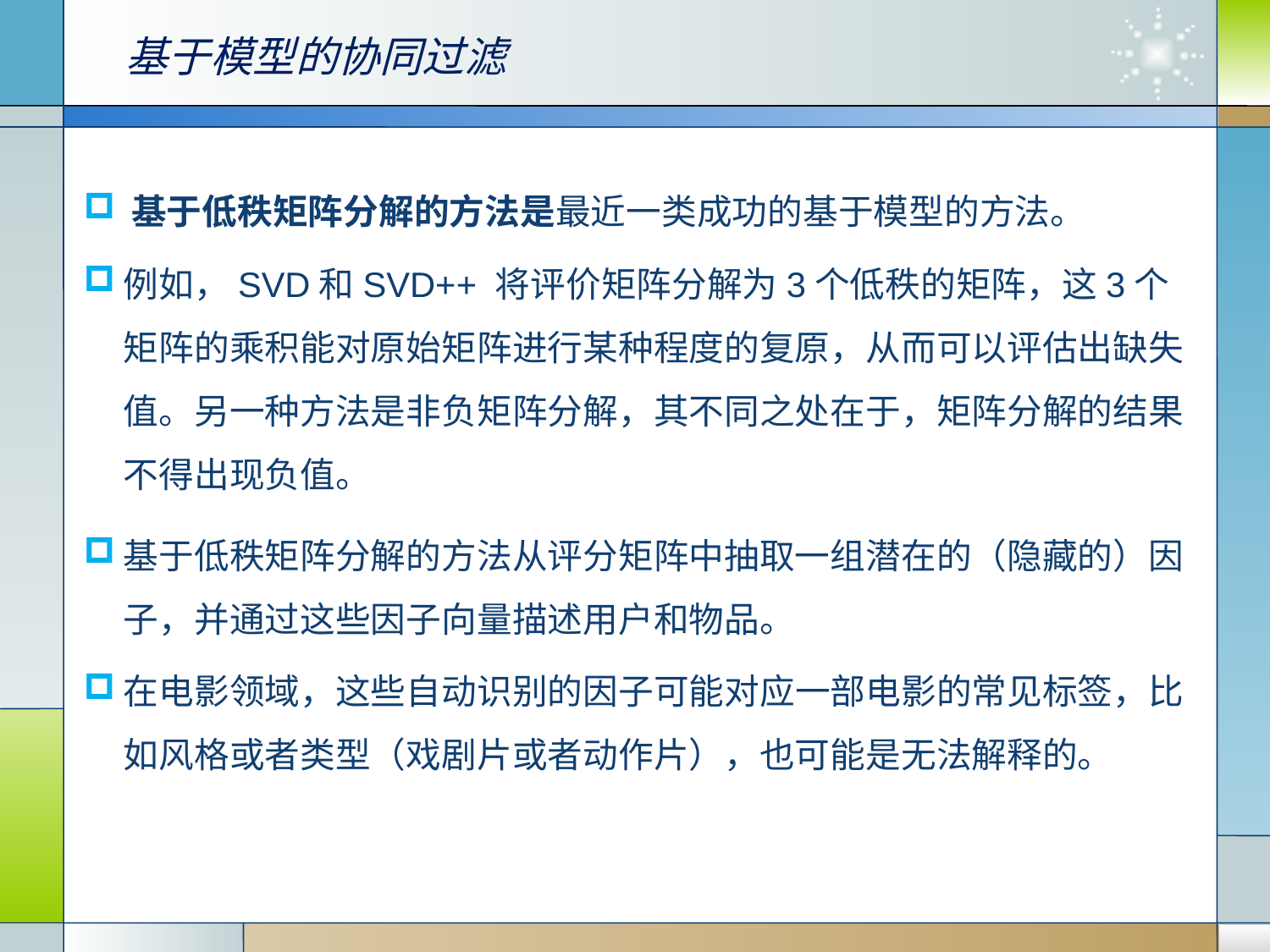

基于模型的协同过滤
基于低秩矩阵分解的方法是最近一类成功的基于模型的方法。
例如，SVD和SVD++ 将评价矩阵分解为3个低秩的矩阵，这3个矩阵的乘积能对原始矩阵进行某种程度的复原，从而可以评估出缺失值。另一种方法是非负矩阵分解，其不同之处在于，矩阵分解的结果不得出现负值。
基于低秩矩阵分解的方法从评分矩阵中抽取一组潜在的（隐藏的）因子，并通过这些因子向量描述用户和物品。
在电影领域，这些自动识别的因子可能对应一部电影的常见标签，比如风格或者类型（戏剧片或者动作片），也可能是无法解释的。